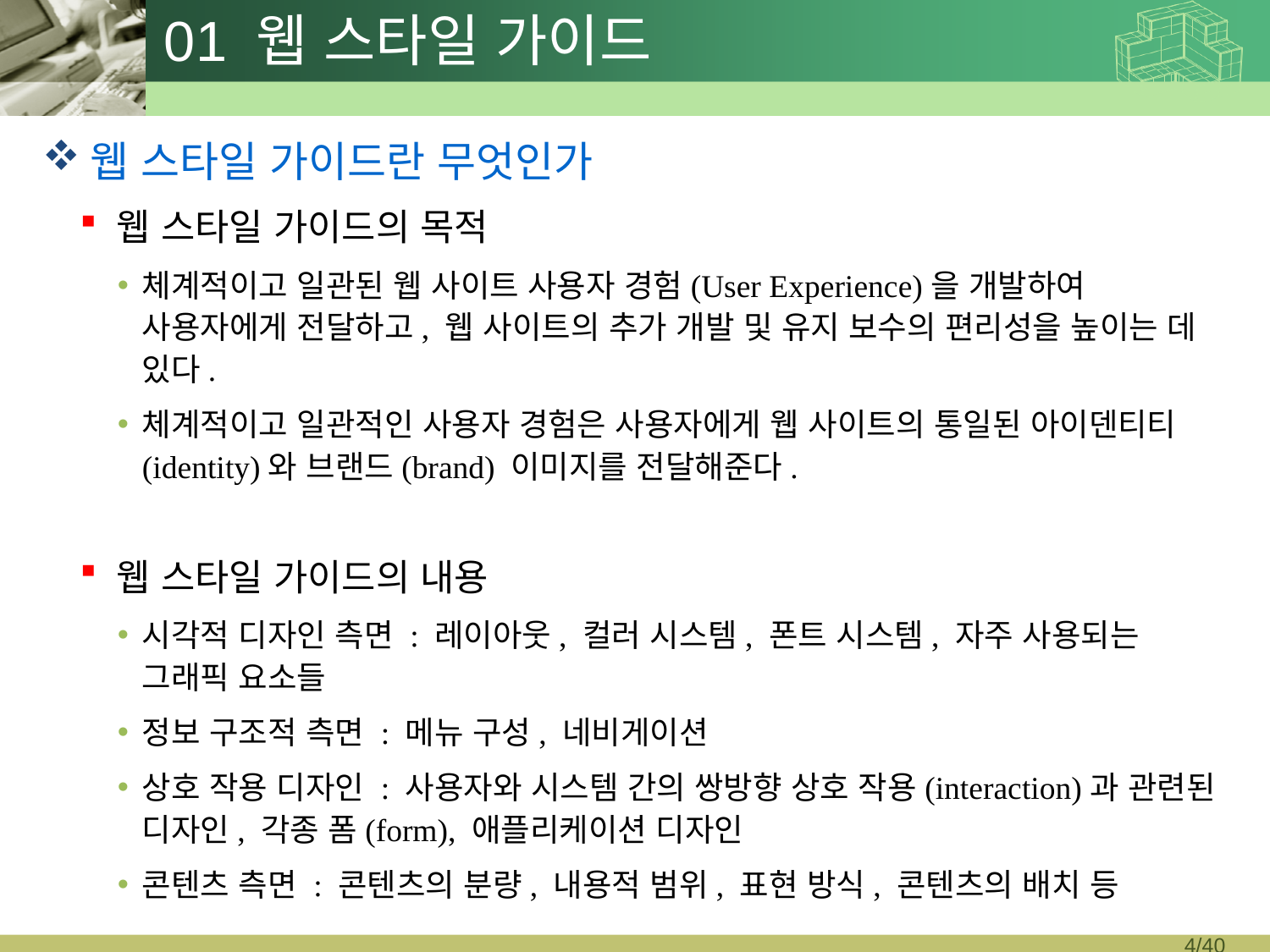

# 01 웹 스타일 가이드
웹 스타일 가이드란 무엇인가
웹 스타일 가이드의 목적
체계적이고 일관된 웹 사이트 사용자 경험(User Experience)을 개발하여 사용자에게 전달하고, 웹 사이트의 추가 개발 및 유지 보수의 편리성을 높이는 데 있다.
체계적이고 일관적인 사용자 경험은 사용자에게 웹 사이트의 통일된 아이덴티티(identity)와 브랜드(brand) 이미지를 전달해준다.

웹 스타일 가이드의 내용
시각적 디자인 측면 : 레이아웃, 컬러 시스템, 폰트 시스템, 자주 사용되는 그래픽 요소들
정보 구조적 측면 : 메뉴 구성, 네비게이션
상호 작용 디자인 : 사용자와 시스템 간의 쌍방향 상호 작용(interaction)과 관련된 디자인, 각종 폼(form), 애플리케이션 디자인
콘텐츠 측면 : 콘텐츠의 분량, 내용적 범위, 표현 방식, 콘텐츠의 배치 등